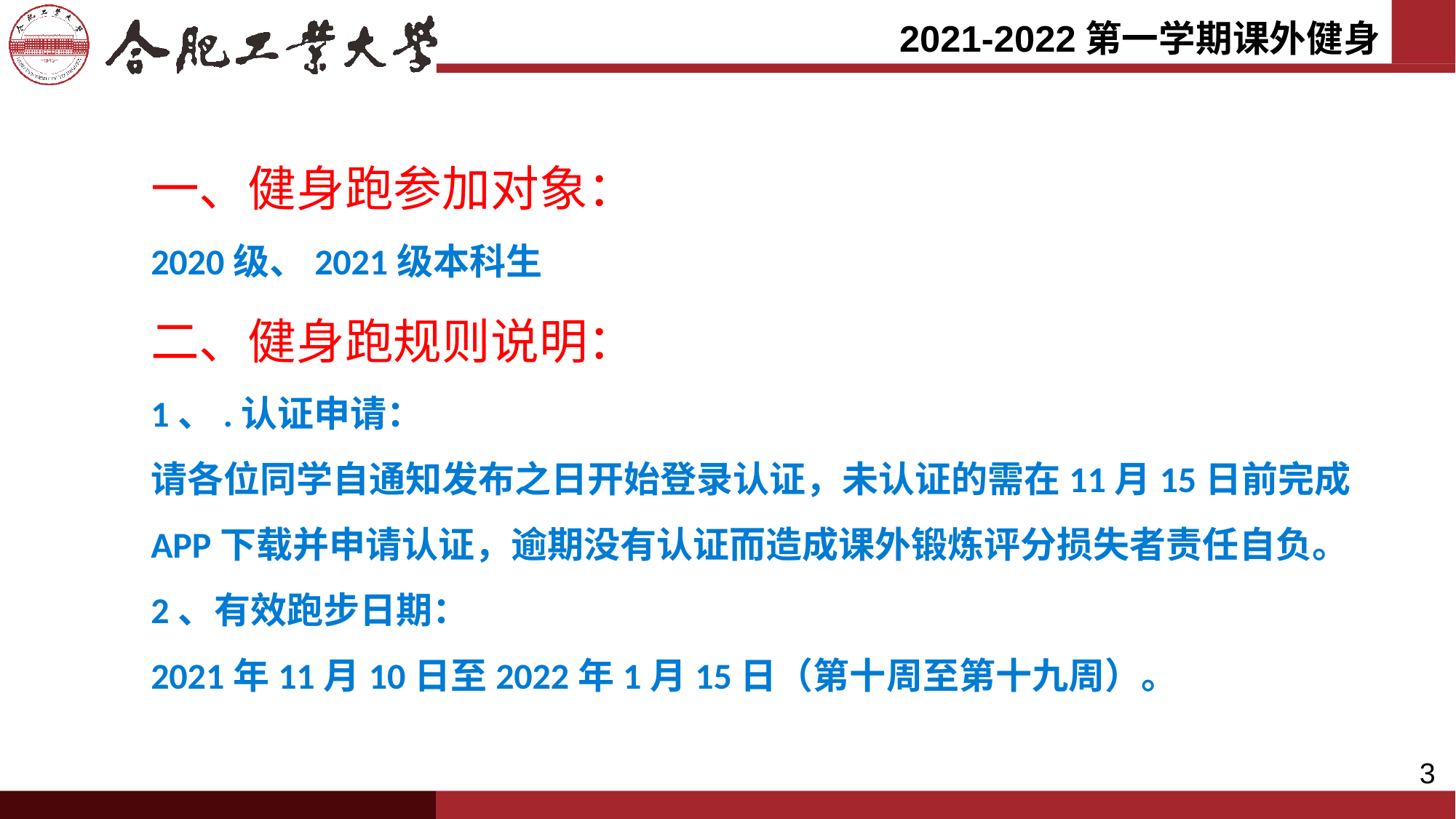

2021-2022第一学期课外健身
一、健身跑参加对象：
2020级、2021级本科生
二、健身跑规则说明：
1、.认证申请：
请各位同学自通知发布之日开始登录认证，未认证的需在11月15日前完成APP下载并申请认证，逾期没有认证而造成课外锻炼评分损失者责任自负。
2、有效跑步日期：
2021年11月10日至2022年1月15日（第十周至第十九周）。